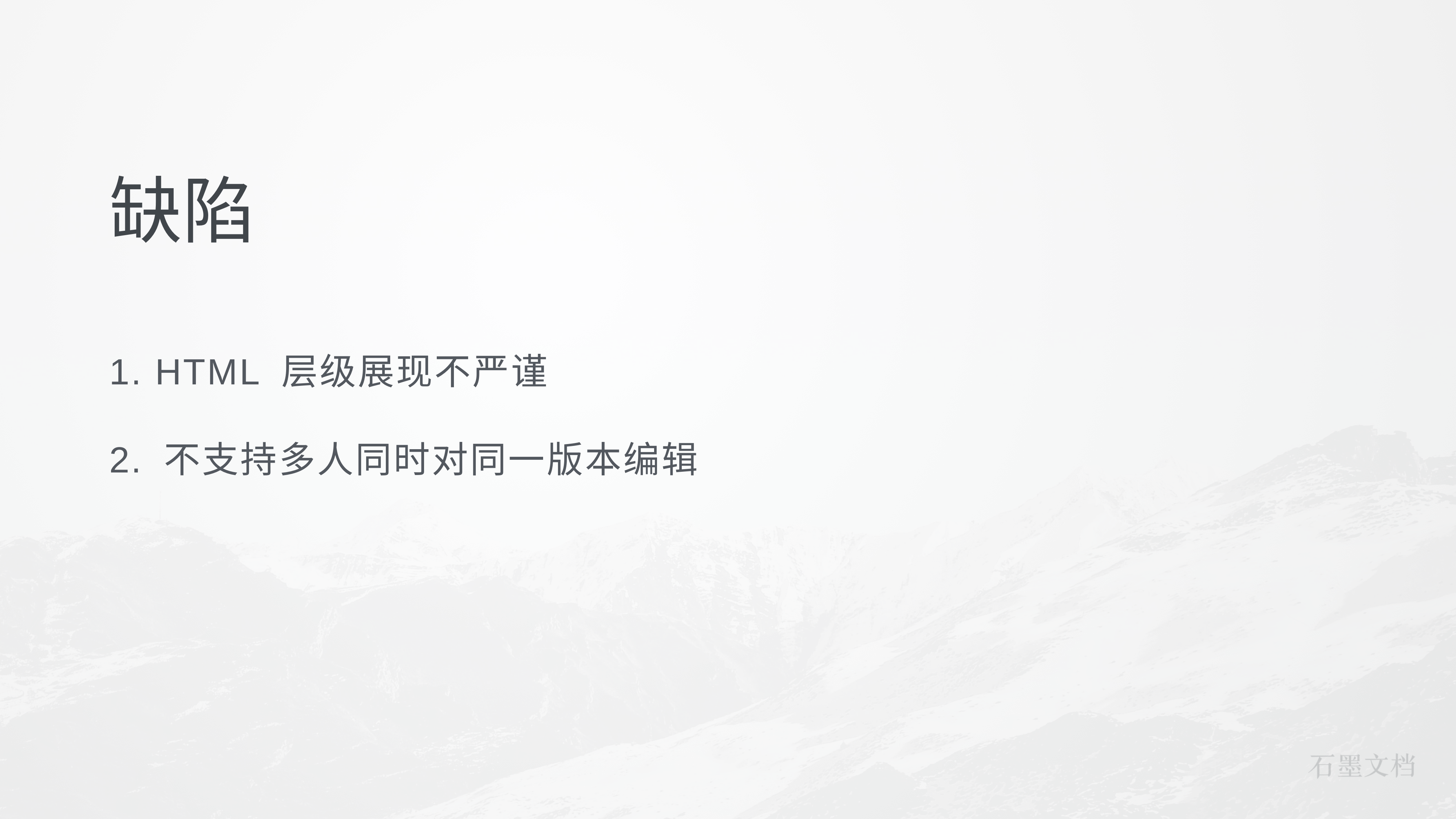

# 缺陷
1. HTML 层级展现不严谨
2. 不支持多人同时对同一版本编辑